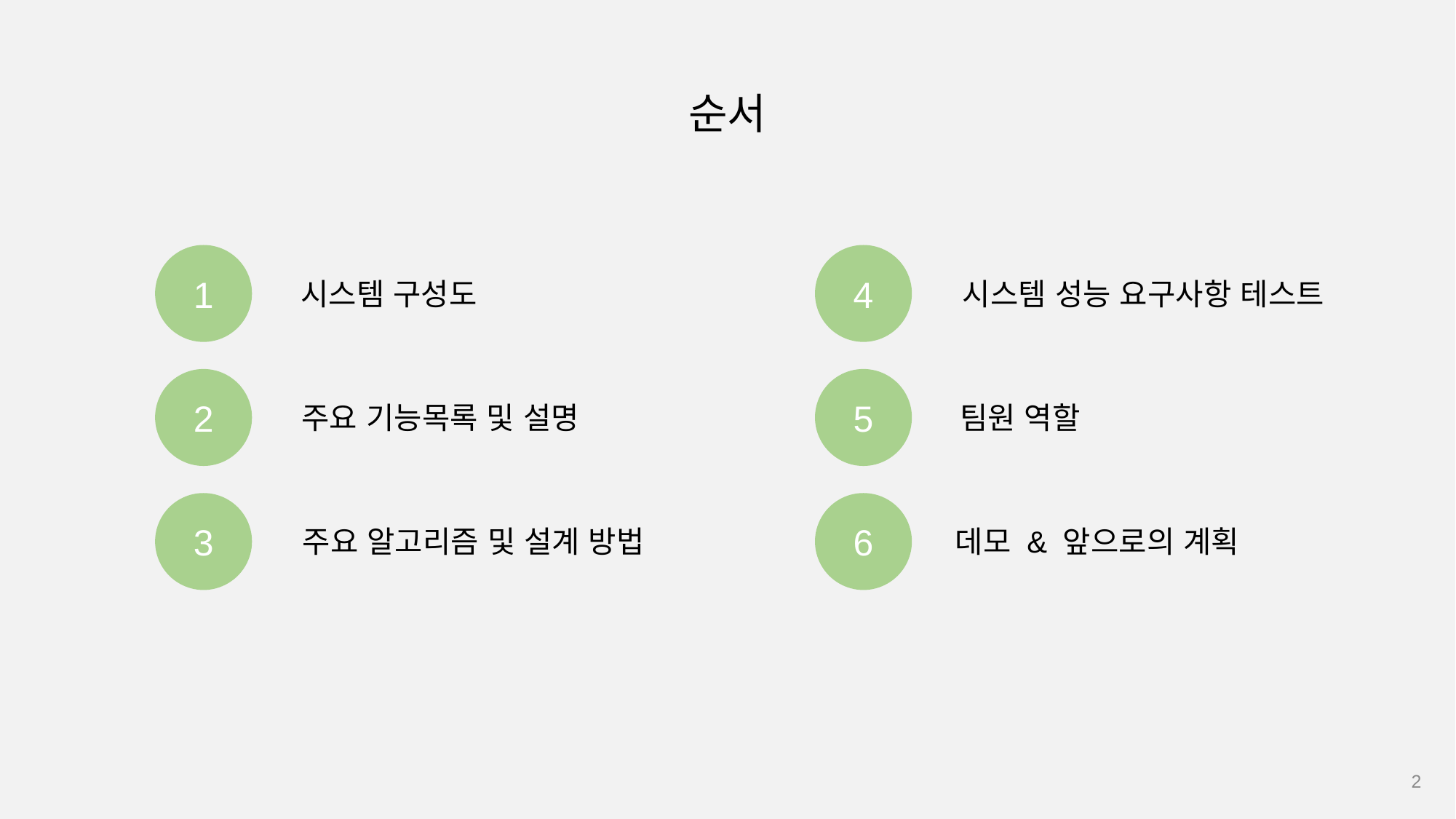

순서
1
시스템 구성도
4
시스템 성능 요구사항 테스트
2
주요 기능목록 및 설명
5
팀원 역할
3
주요 알고리즘 및 설계 방법
6
데모 & 앞으로의 계획
2